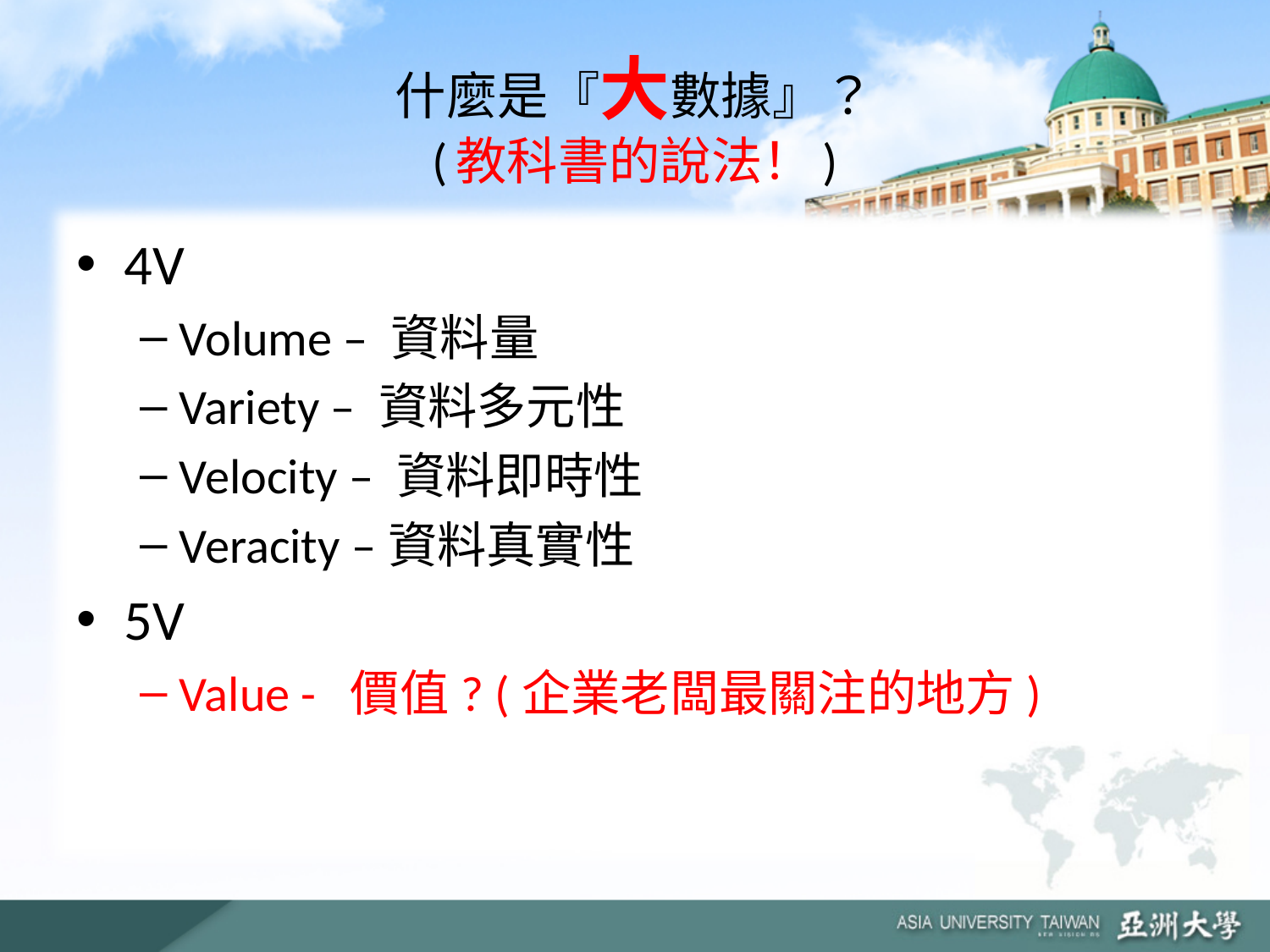

# 什麼是『大數據』？ (教科書的說法！)
4V
Volume – 資料量
Variety – 資料多元性
Velocity – 資料即時性
Veracity –資料真實性
5V
Value -  價值? (企業老闆最關注的地方)